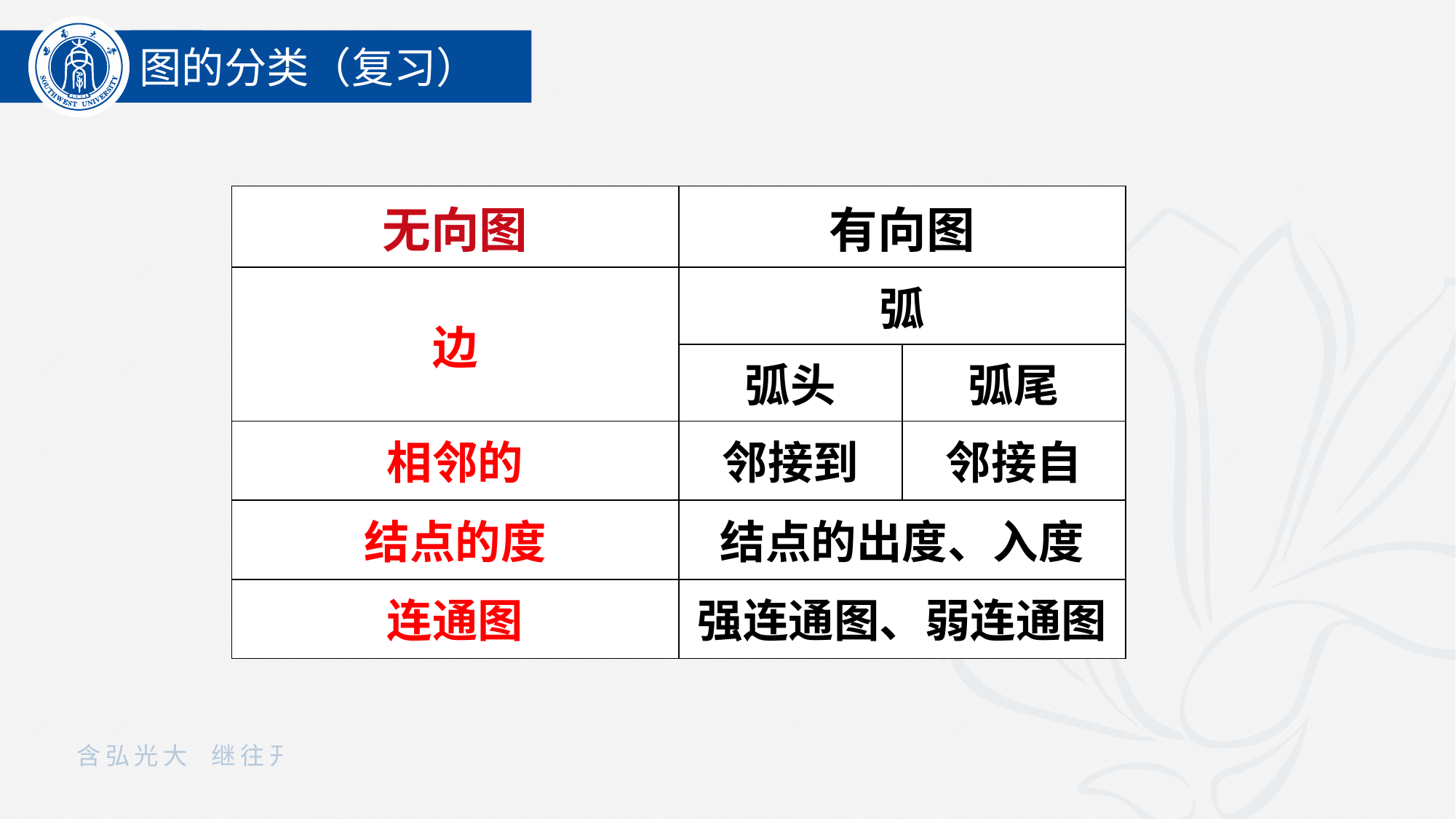

图的分类（复习）
| 无向图 | 有向图 |  |
| --- | --- | --- |
| 边 | 弧 |  |
|  | 弧头 | 弧尾 |
| 相邻的 | 邻接到 | 邻接自 |
| 结点的度 | 结点的出度、入度 |  |
| 连通图 | 强连通图、弱连通图 |  |